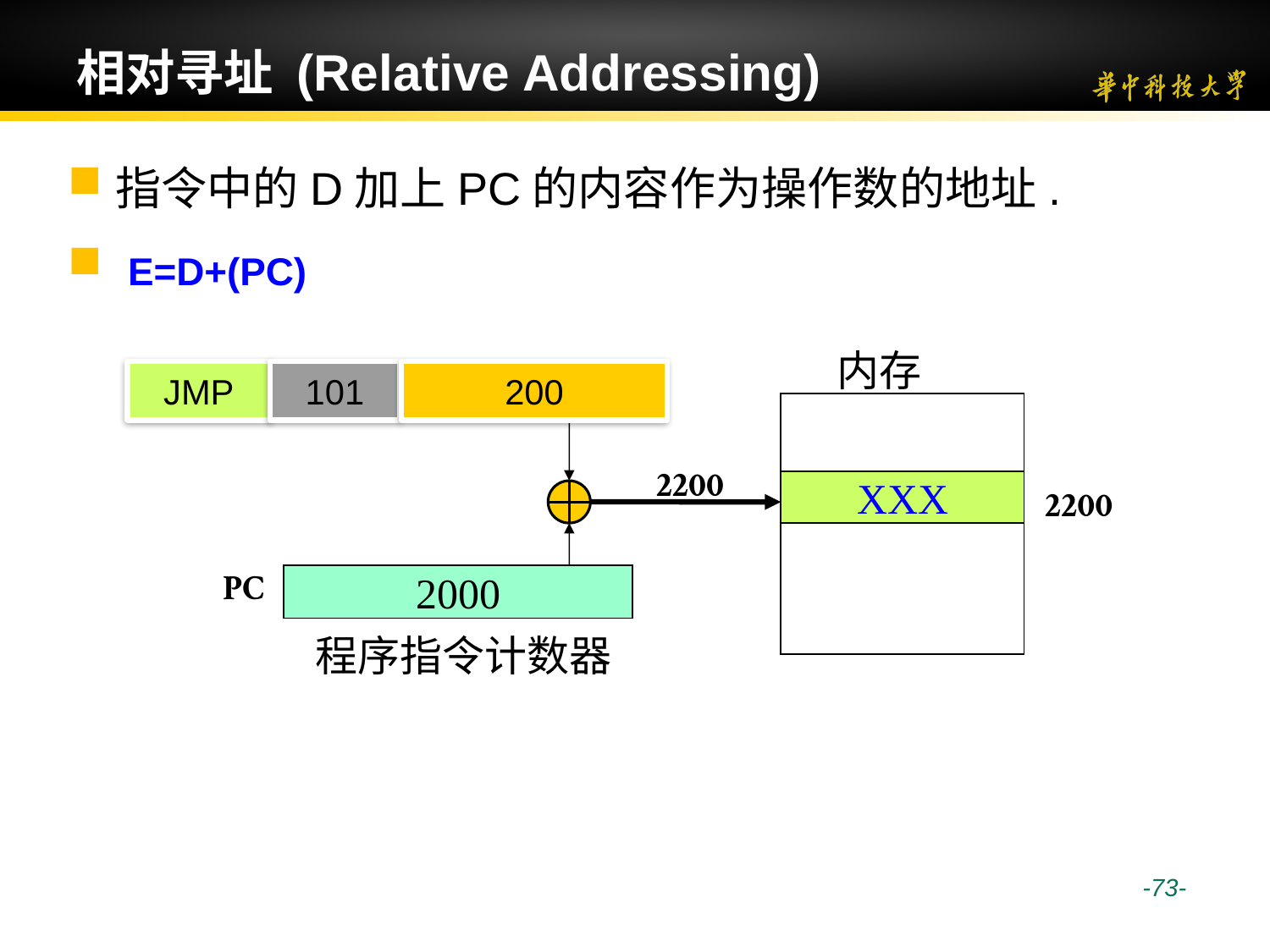

# 相对寻址 (Relative Addressing)
指令中的D加上PC的内容作为操作数的地址.
 E=D+(PC)
内存

XXX
2200

JMP
  101
200

2200

 PC
2000
 程序指令计数器
 -73-